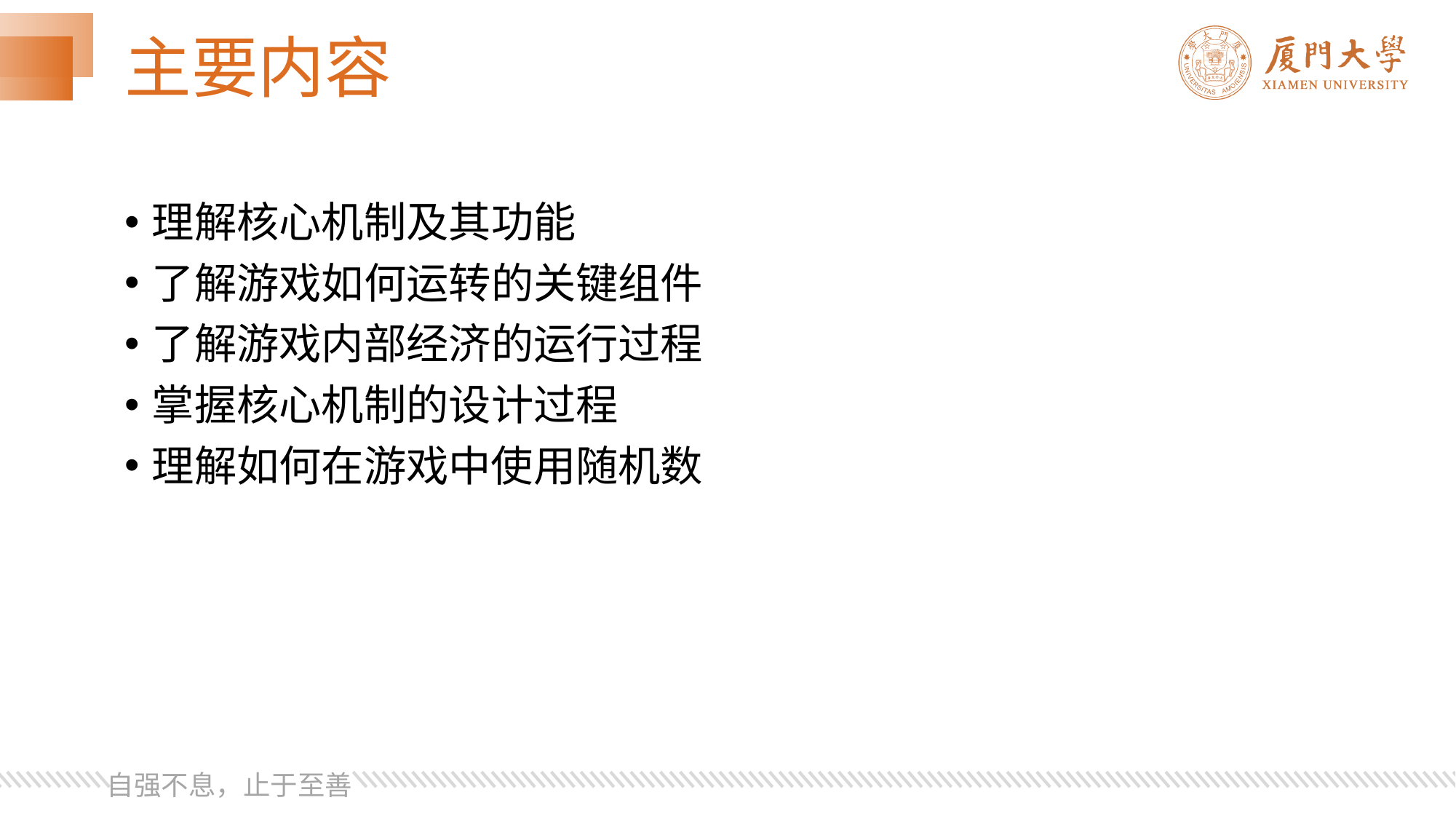

# 主要内容
理解核心机制及其功能
了解游戏如何运转的关键组件
了解游戏内部经济的运行过程
掌握核心机制的设计过程
理解如何在游戏中使用随机数